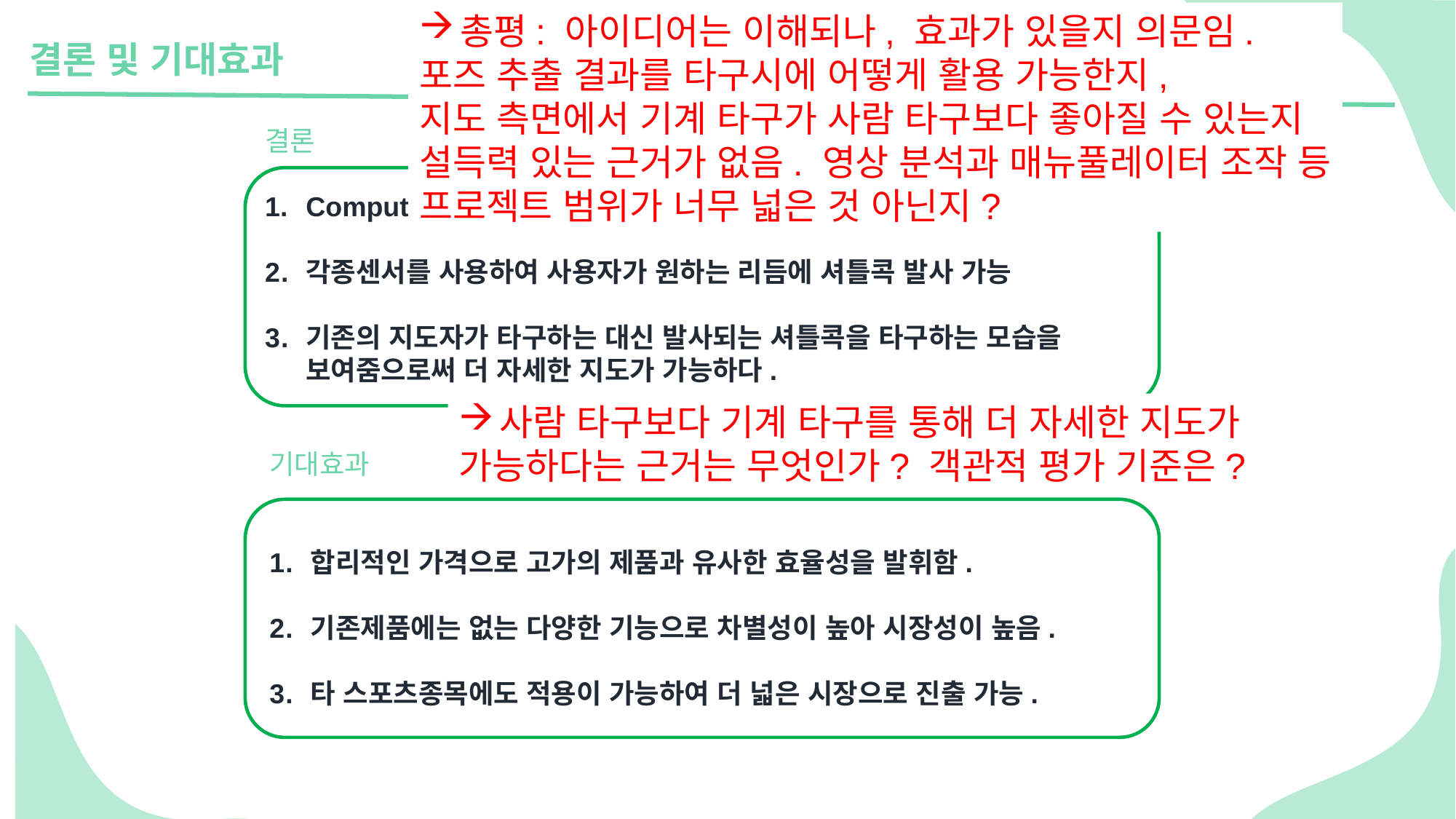

총평: 아이디어는 이해되나, 효과가 있을지 의문임.
포즈 추출 결과를 타구시에 어떻게 활용 가능한지,
지도 측면에서 기계 타구가 사람 타구보다 좋아질 수 있는지
설득력 있는 근거가 없음. 영상 분석과 매뉴풀레이터 조작 등
프로젝트 범위가 너무 넓은 것 아닌지?
결론 및 기대효과
결론

Computer vision의 기술을 이용하여 사용자의 자세 교정 가능

각종센서를 사용하여 사용자가 원하는 리듬에 셔틀콕 발사 가능

기존의 지도자가 타구하는 대신 발사되는 셔틀콕을 타구하는 모습을 보여줌으로써 더 자세한 지도가 가능하다.

사람 타구보다 기계 타구를 통해 더 자세한 지도가
가능하다는 근거는 무엇인가? 객관적 평가 기준은?

기대효과

합리적인 가격으로 고가의 제품과 유사한 효율성을 발휘함.

기존제품에는 없는 다양한 기능으로 차별성이 높아 시장성이 높음.

타 스포츠종목에도 적용이 가능하여 더 넓은 시장으로 진출 가능.